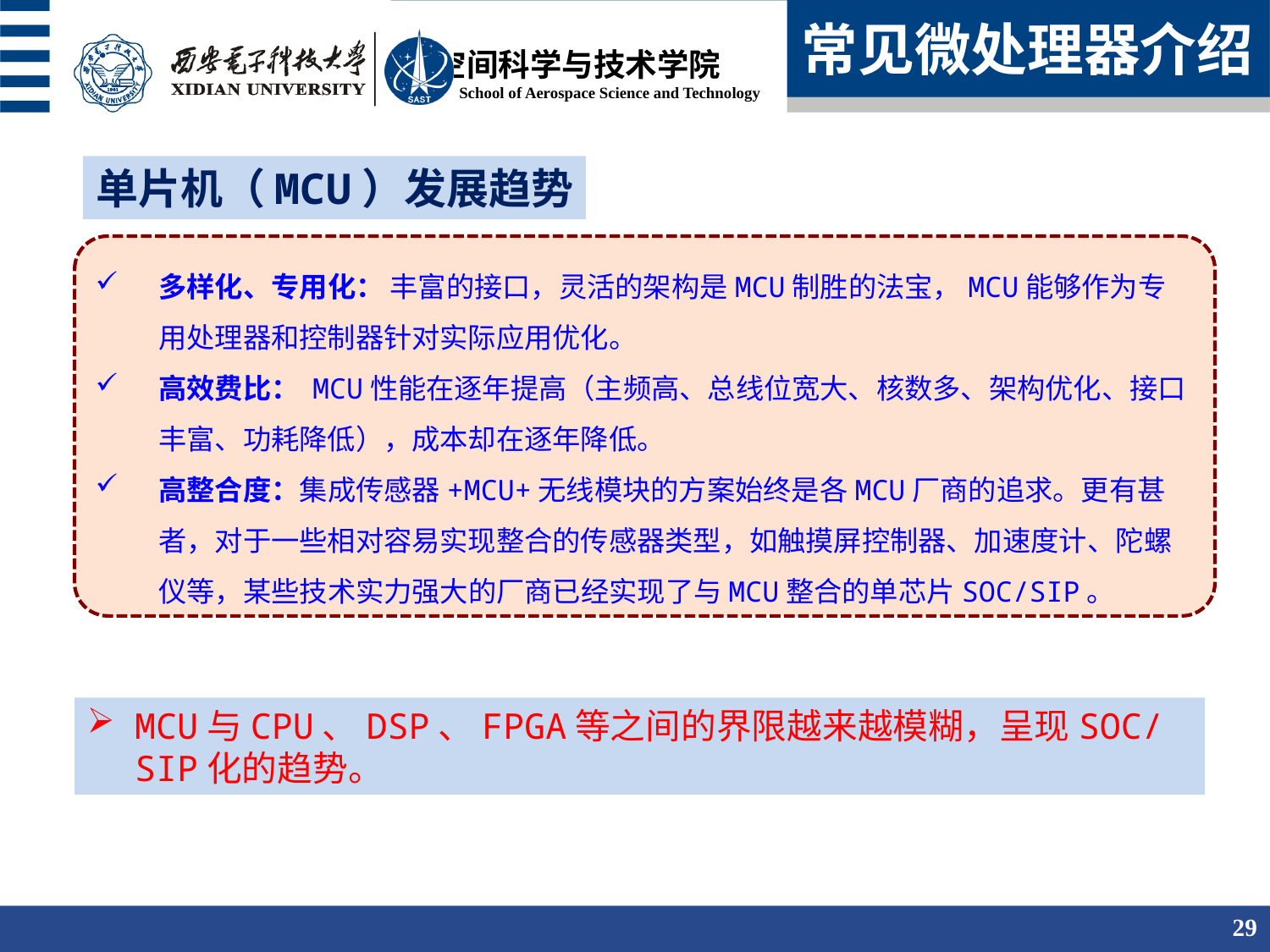

常见微处理器介绍
单片机（MCU）发展趋势

多样化、专用化： 丰富的接口，灵活的架构是MCU制胜的法宝，MCU能够作为专用处理器和控制器针对实际应用优化。
高效费比： MCU性能在逐年提高（主频高、总线位宽大、核数多、架构优化、接口丰富、功耗降低），成本却在逐年降低。
高整合度：集成传感器+MCU+无线模块的方案始终是各MCU厂商的追求。更有甚者，对于一些相对容易实现整合的传感器类型，如触摸屏控制器、加速度计、陀螺仪等，某些技术实力强大的厂商已经实现了与MCU整合的单芯片SOC/SIP。
MCU与CPU、DSP、FPGA等之间的界限越来越模糊，呈现SOC/SIP化的趋势。